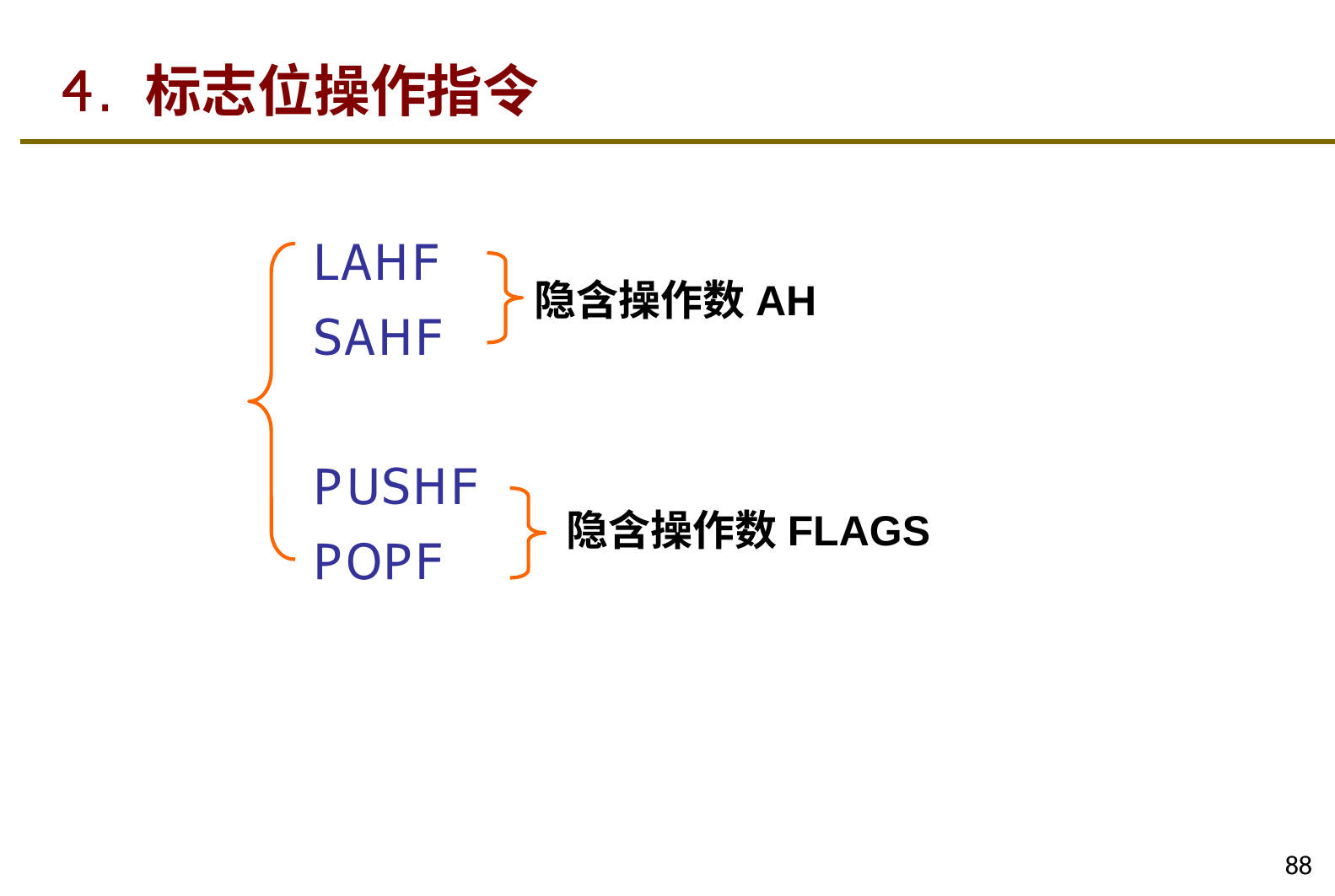

# 4. 标志位操作指令
LAHF
SAHF

PUSHF
POPF

隐含操作数AH

隐含操作数FLAGS
88